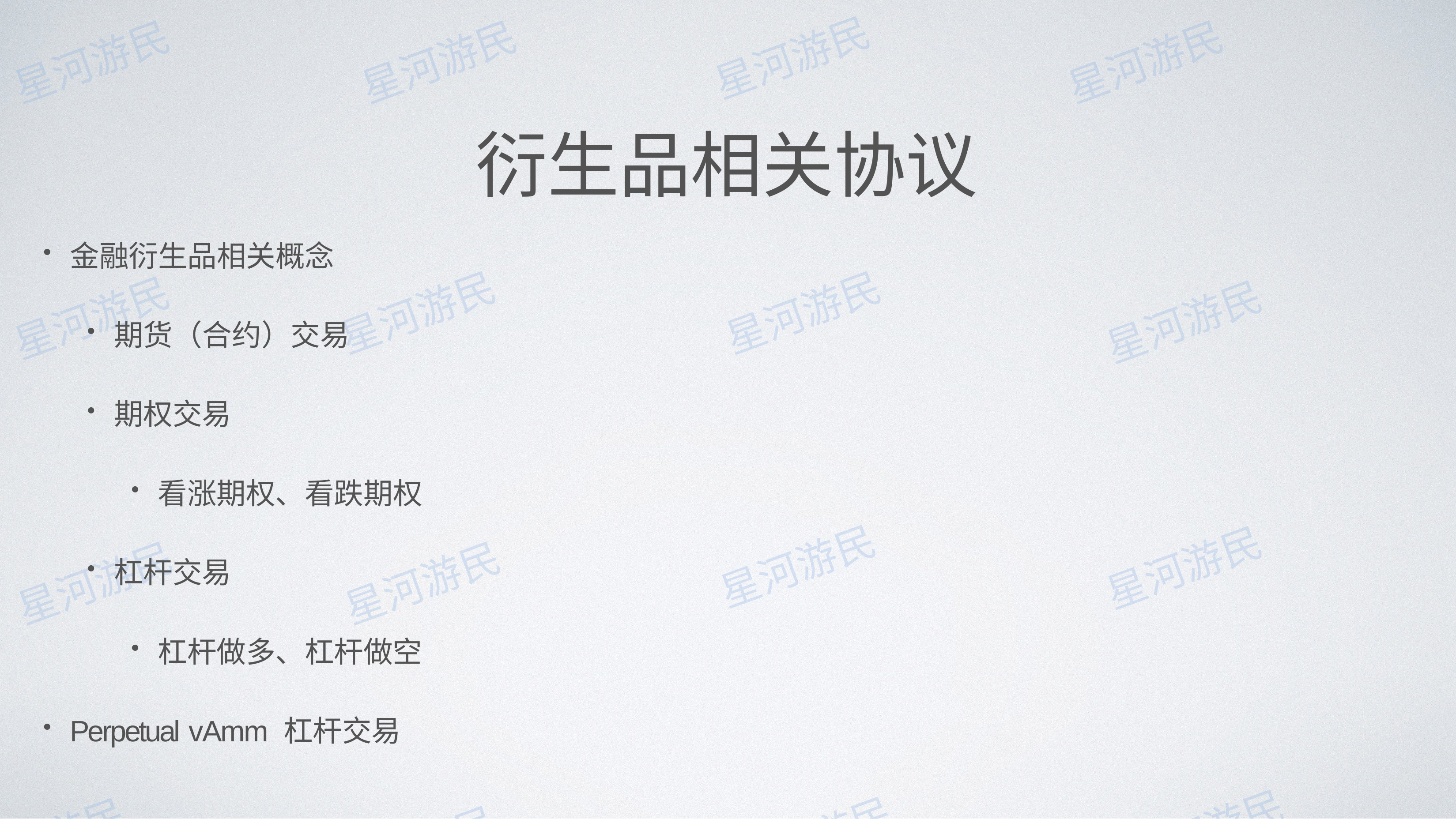

# 衍⽣品相关协议
⾦融衍⽣品相关概念
期货（合约）交易
期权交易
看涨期权、看跌期权
杠杆交易
杠杆做多、杠杆做空
Perpetual vAmm 杠杆交易